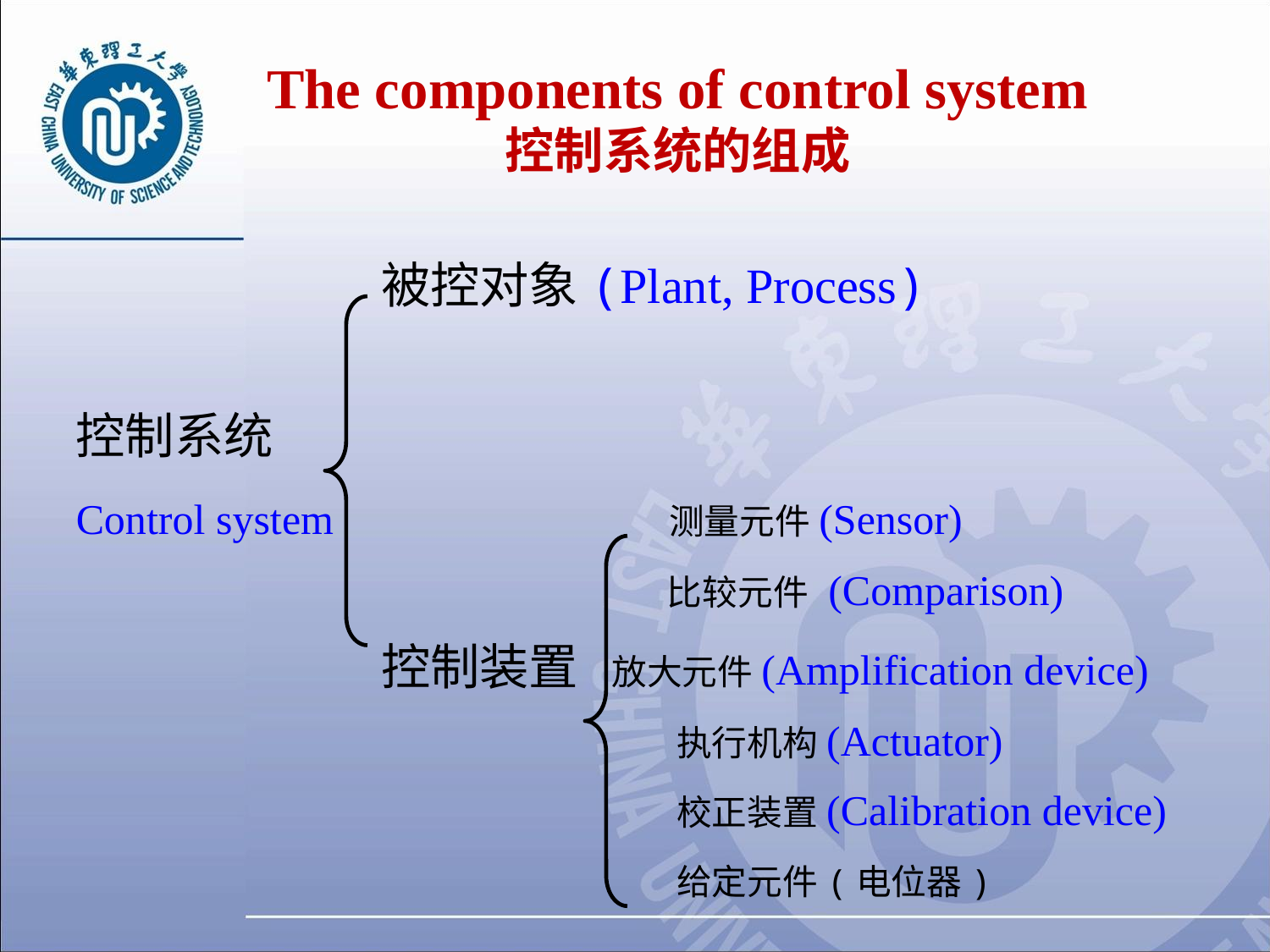

# The components of control system 控制系统的组成
                               被控对象(Plant, Process)

控制系统
Control system                                测量元件(Sensor)
                                                             比较元件 (Comparison)
                               控制装置   放大元件(Amplification device)
                                                              执行机构(Actuator)
                                                              校正装置(Calibration device)
                                                              给定元件(电位器)